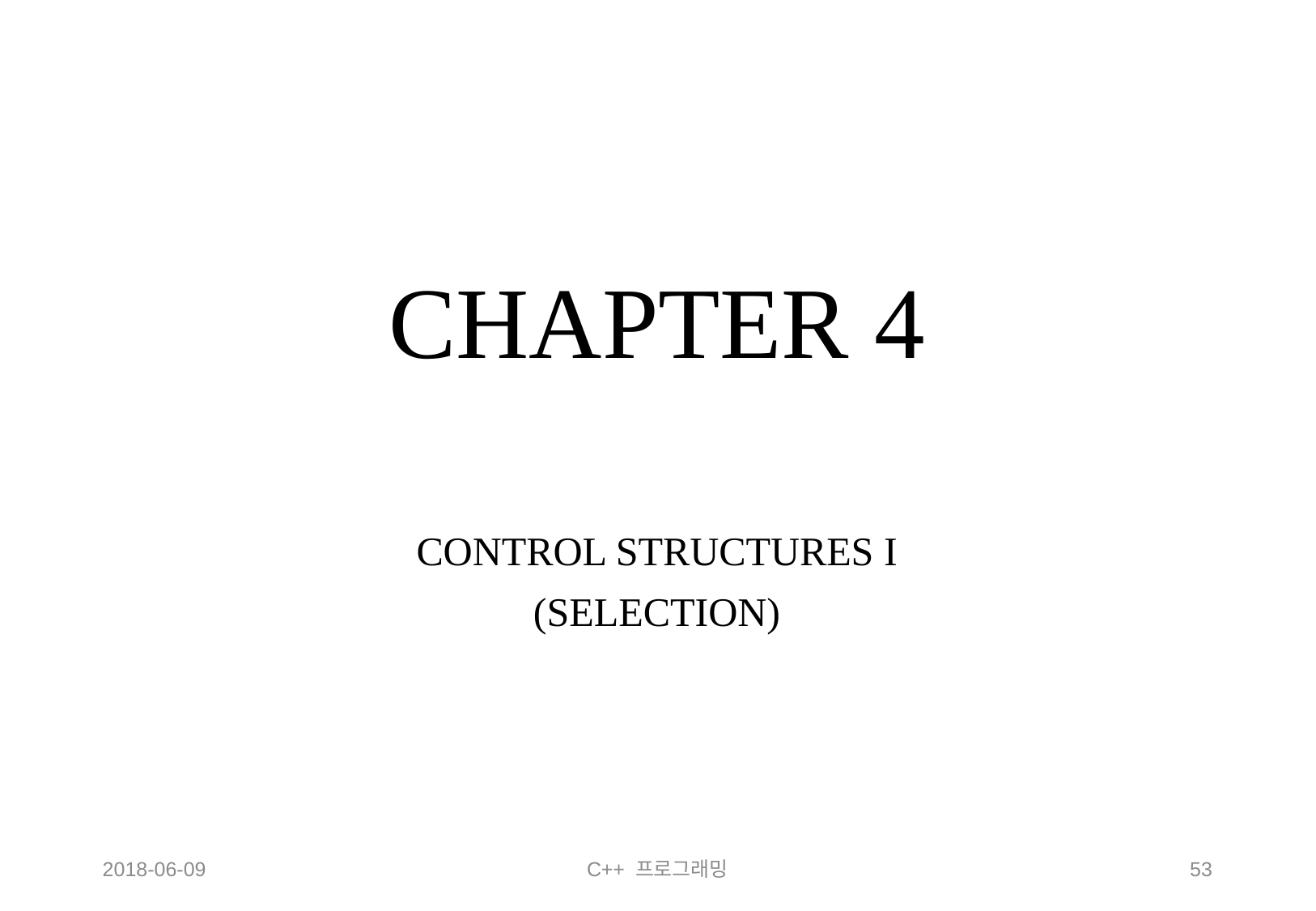

# CHAPTER 4
CONTROL STRUCTURES I
(SELECTION)
2018-06-09
C++ 프로그래밍
53